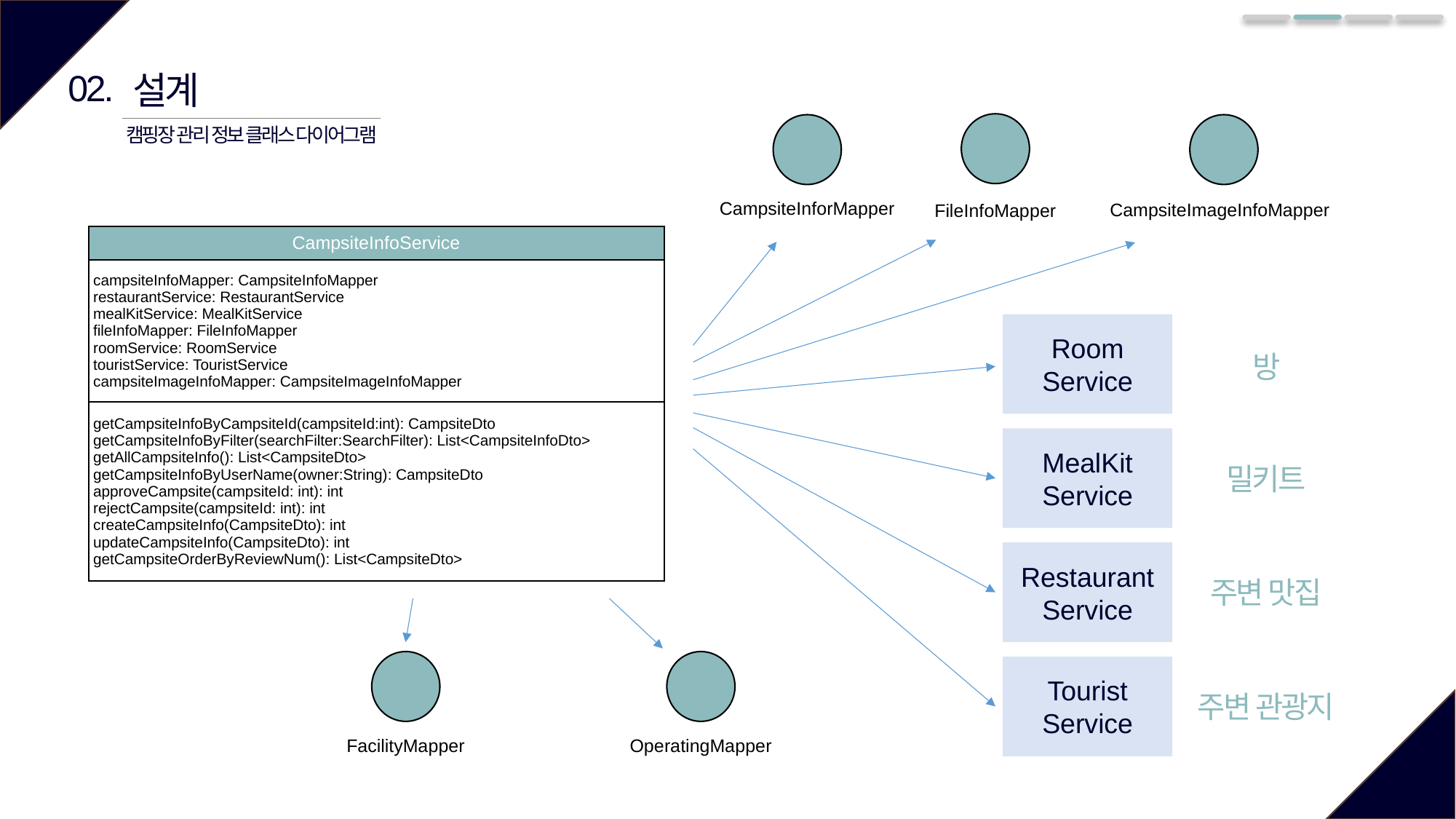

02.
설계

캠핑장 관리 정보 클래스 다이어그램
CampsiteImageInfoMapper
CampsiteInforMapper
FileInfoMapper
| CampsiteInfoService |
| --- |
| campsiteInfoMapper: CampsiteInfoMapper restaurantService: RestaurantService mealKitService: MealKitService fileInfoMapper: FileInfoMapper roomService: RoomService touristService: TouristService campsiteImageInfoMapper: CampsiteImageInfoMapper |
| getCampsiteInfoByCampsiteId(campsiteId:int): CampsiteDto getCampsiteInfoByFilter(searchFilter:SearchFilter): List<CampsiteInfoDto> getAllCampsiteInfo(): List<CampsiteDto> getCampsiteInfoByUserName(owner:String): CampsiteDto approveCampsite(campsiteId: int): int rejectCampsite(campsiteId: int): int createCampsiteInfo(CampsiteDto): int updateCampsiteInfo(CampsiteDto): int getCampsiteOrderByReviewNum(): List<CampsiteDto> |
Room
Service
방
MealKit
Service
밀키트
Restaurant
Service
주변 맛집

Tourist
Service
주변 관광지
FacilityMapper
OperatingMapper